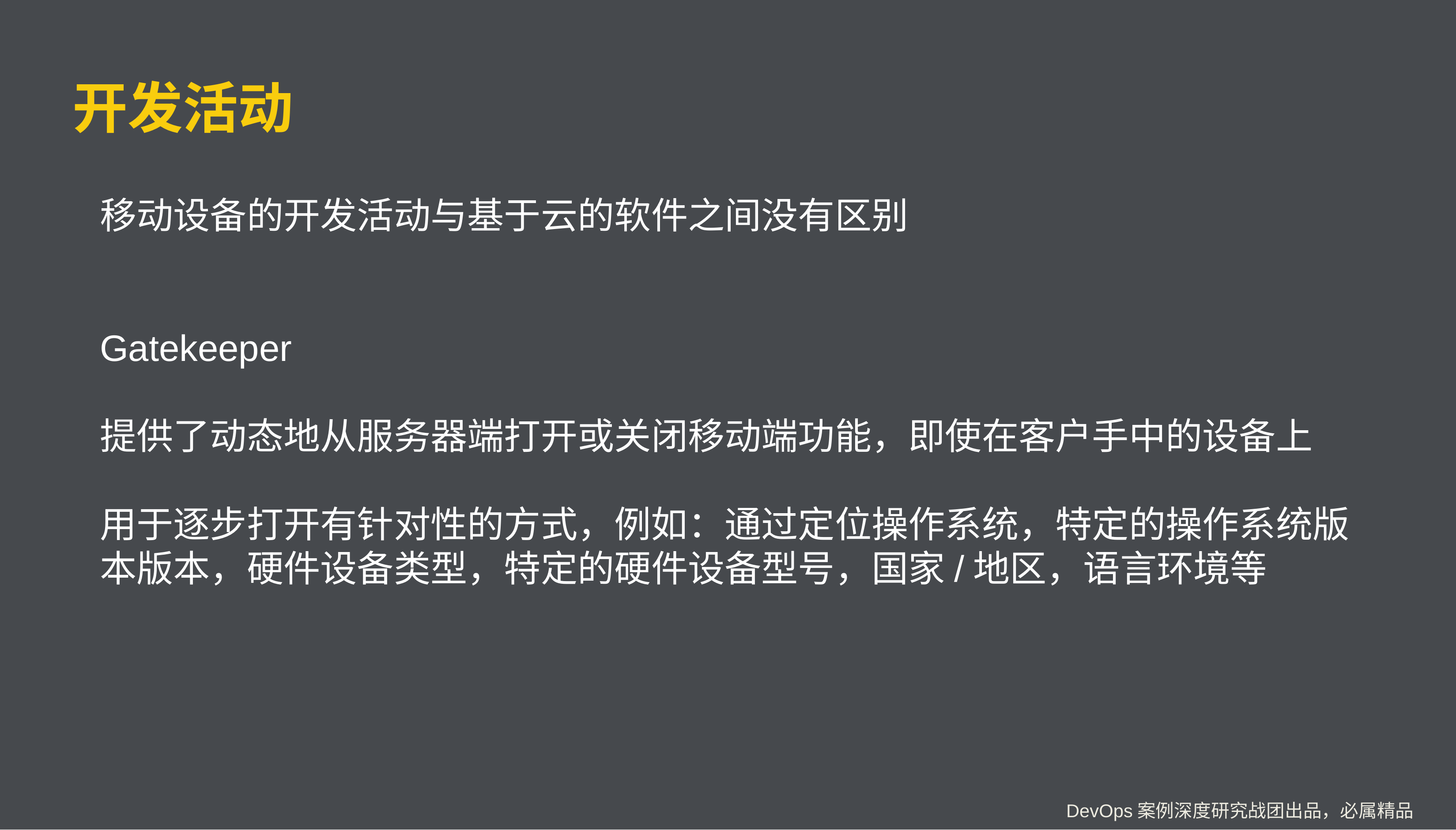

# 开发活动
移动设备的开发活动与基于云的软件之间没有区别

Gatekeeper

提供了动态地从服务器端打开或关闭移动端功能，即使在客户手中的设备上

用于逐步打开有针对性的方式，例如：通过定位操作系统，特定的操作系统版本版本，硬件设备类型，特定的硬件设备型号，国家/地区，语言环境等